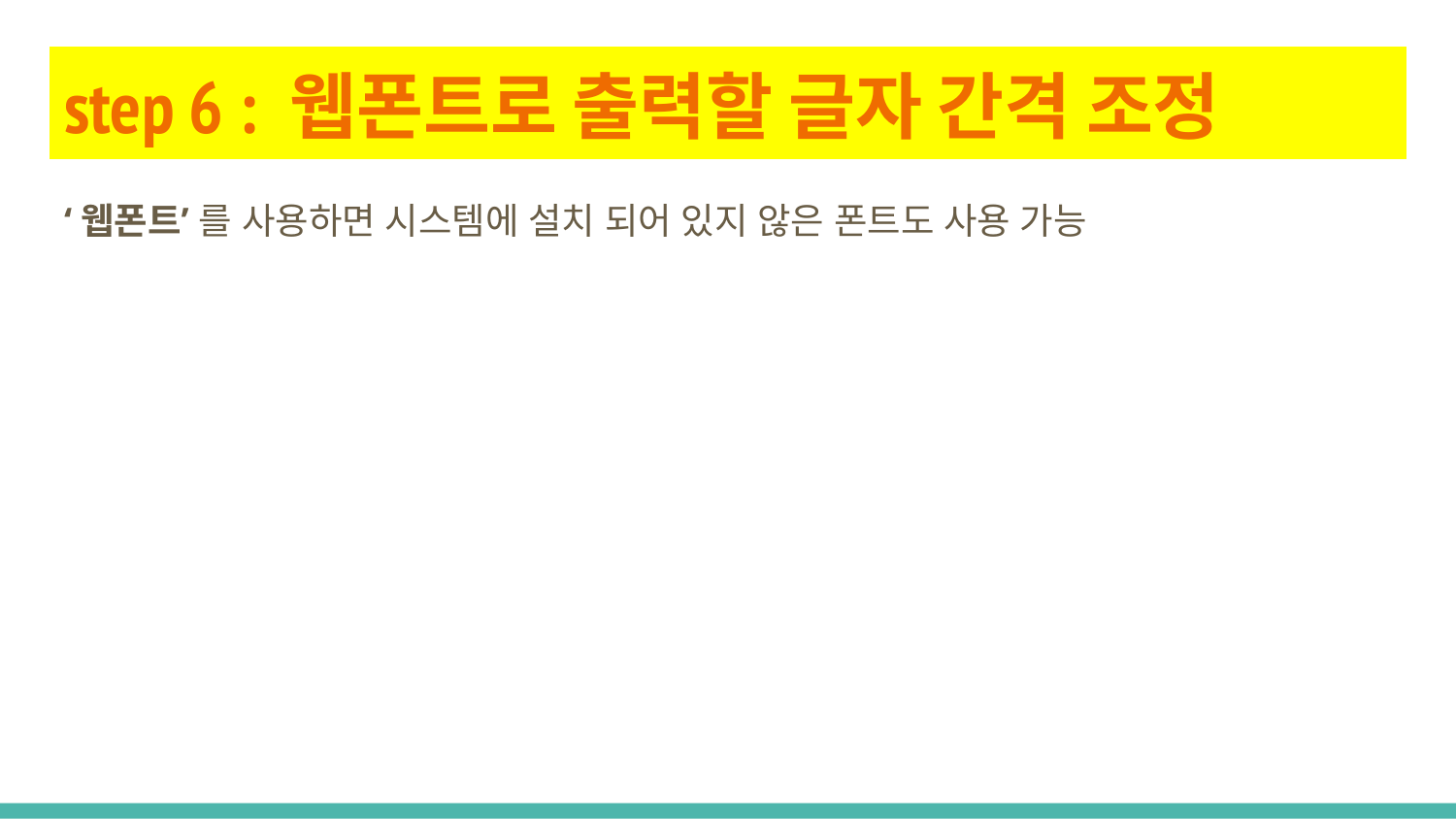

# step 6 : 웹폰트로 출력할 글자 간격 조정
‘웹폰트’ 를 사용하면 시스템에 설치 되어 있지 않은 폰트도 사용 가능